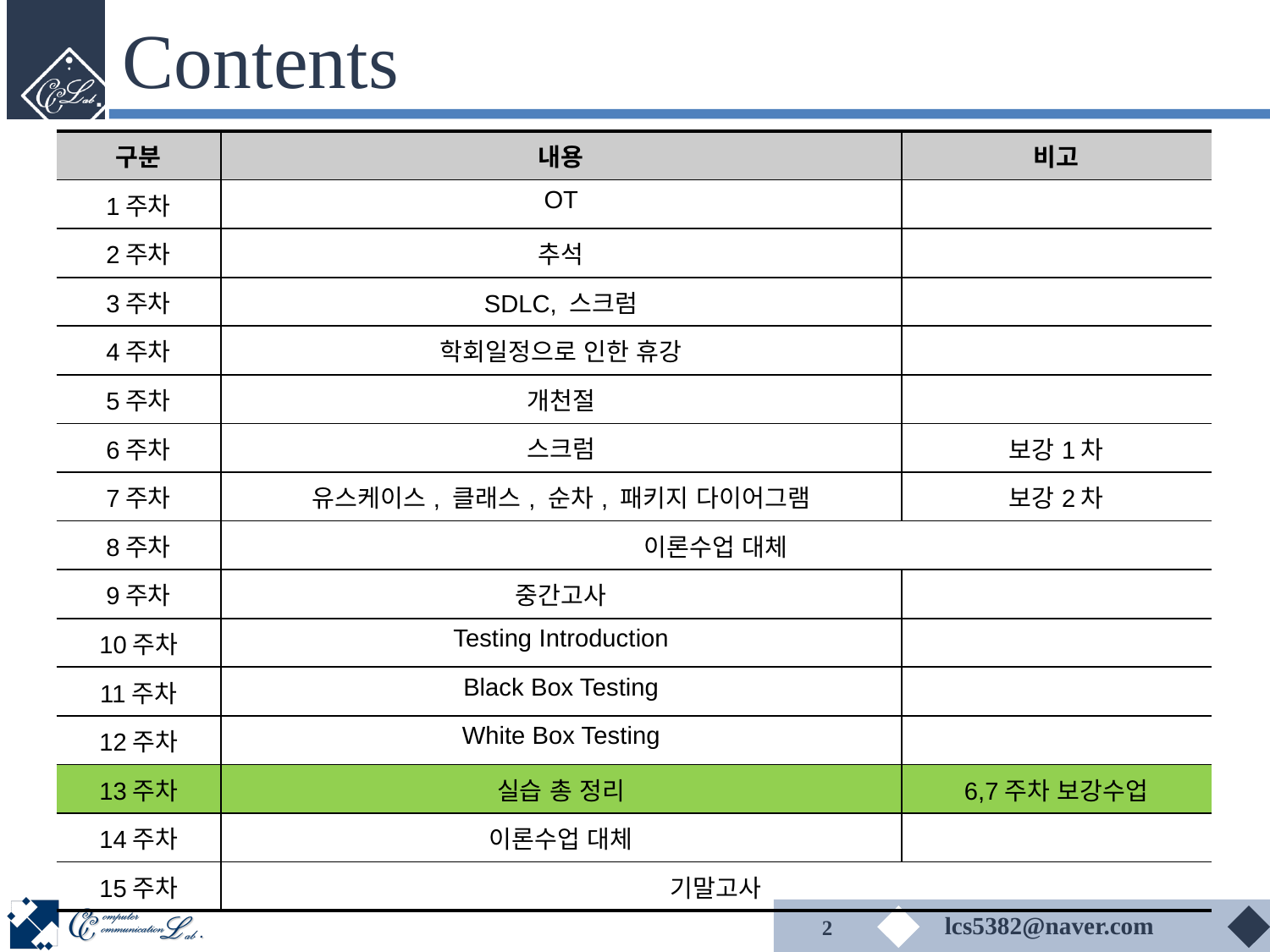

# Contents
| 구분 | 내용 | 비고 |
| --- | --- | --- |
| 1주차 | OT |  |
| 2주차 | 추석 |  |
| 3주차 | SDLC, 스크럼 |  |
| 4주차 | 학회일정으로 인한 휴강 |  |
| 5주차 | 개천절 |  |
| 6주차 | 스크럼 | 보강1차 |
| 7주차 | 유스케이스, 클래스, 순차, 패키지 다이어그램 | 보강2차 |
| 8주차 | 이론수업 대체 |  |
| 9주차 | 중간고사 |  |
| 10주차 | Testing Introduction |  |
| 11주차 | Black Box Testing |  |
| 12주차 | White Box Testing |  |
| 13주차 | 실습 총 정리 | 6,7주차 보강수업 |
| 14주차 | 이론수업 대체 |  |
| 15주차 | 기말고사 |  |